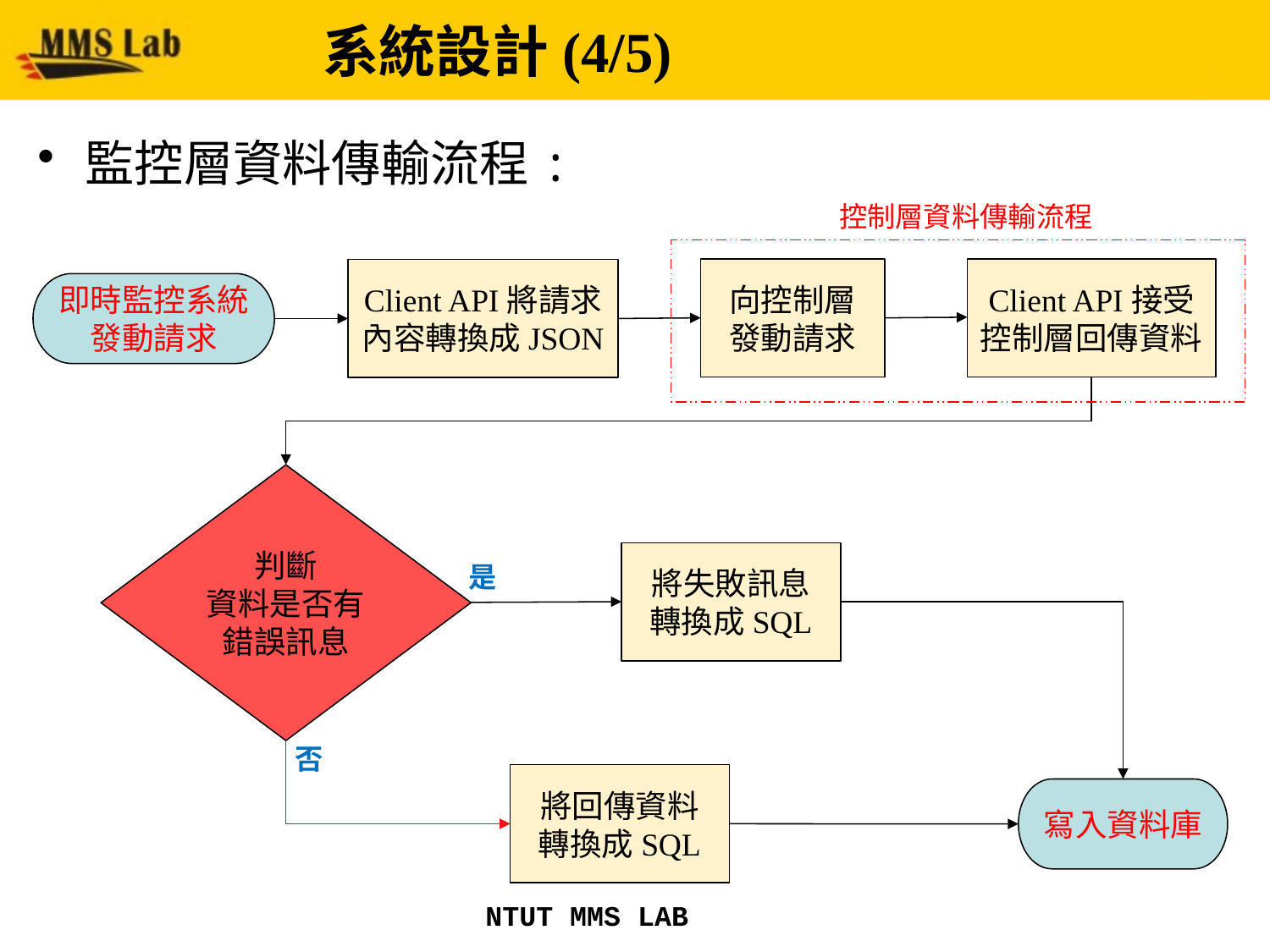

# 系統設計(4/5)
監控層資料傳輸流程:
控制層資料傳輸流程

向控制層
發動請求
Client API接受控制層回傳資料
Client API將請求內容轉換成JSON
即時監控系統發動請求
判斷
資料是否有
錯誤訊息
將失敗訊息
轉換成SQL
是
否
將回傳資料
轉換成SQL
寫入資料庫
NTUT MMS LAB